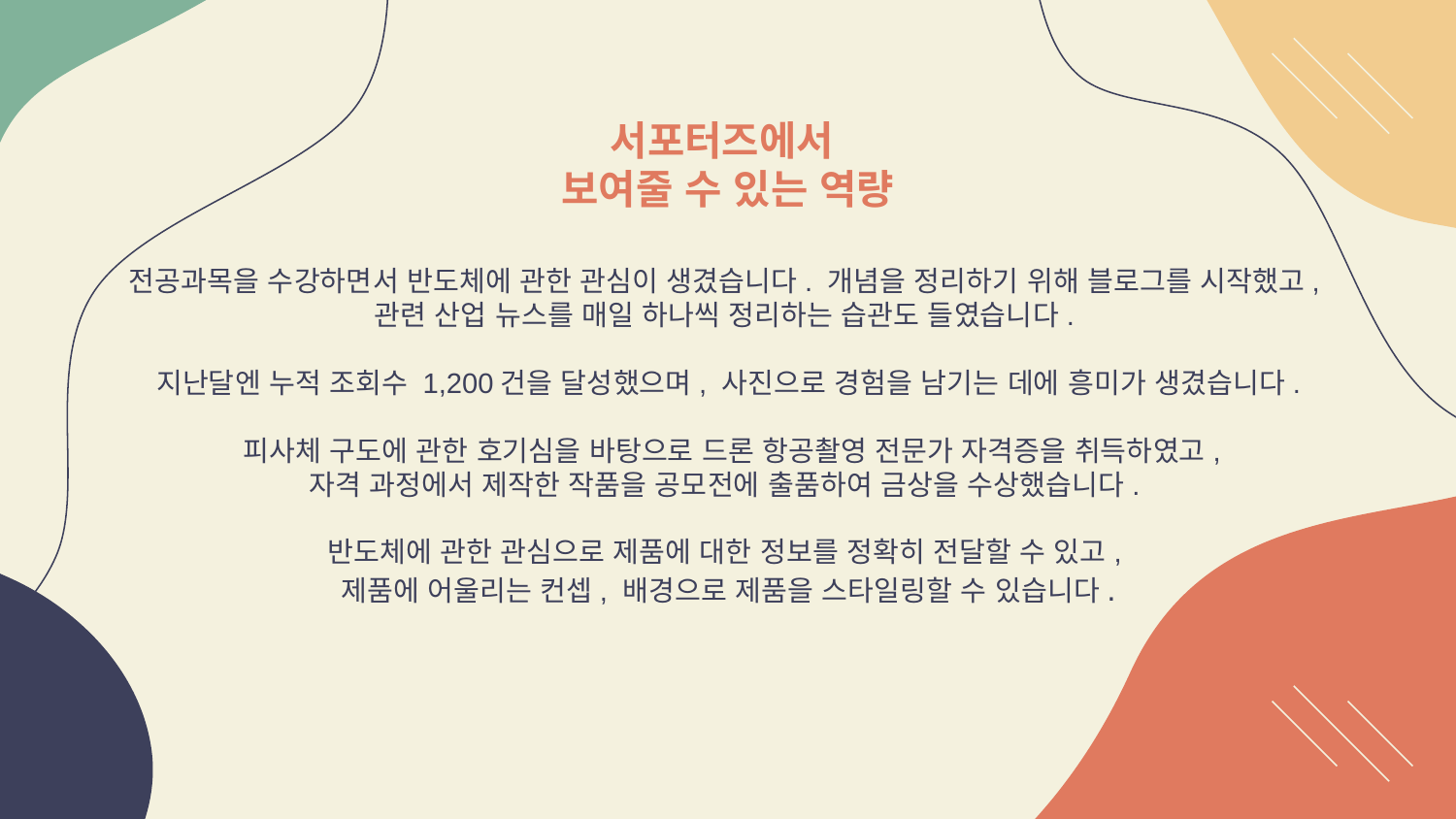

# 서포터즈에서 보여줄 수 있는 역량
전공과목을 수강하면서 반도체에 관한 관심이 생겼습니다. 개념을 정리하기 위해 블로그를 시작했고,
관련 산업 뉴스를 매일 하나씩 정리하는 습관도 들였습니다.

지난달엔 누적 조회수 1,200건을 달성했으며, 사진으로 경험을 남기는 데에 흥미가 생겼습니다.

 피사체 구도에 관한 호기심을 바탕으로 드론 항공촬영 전문가 자격증을 취득하였고,
자격 과정에서 제작한 작품을 공모전에 출품하여 금상을 수상했습니다.

반도체에 관한 관심으로 제품에 대한 정보를 정확히 전달할 수 있고,
제품에 어울리는 컨셉, 배경으로 제품을 스타일링할 수 있습니다.